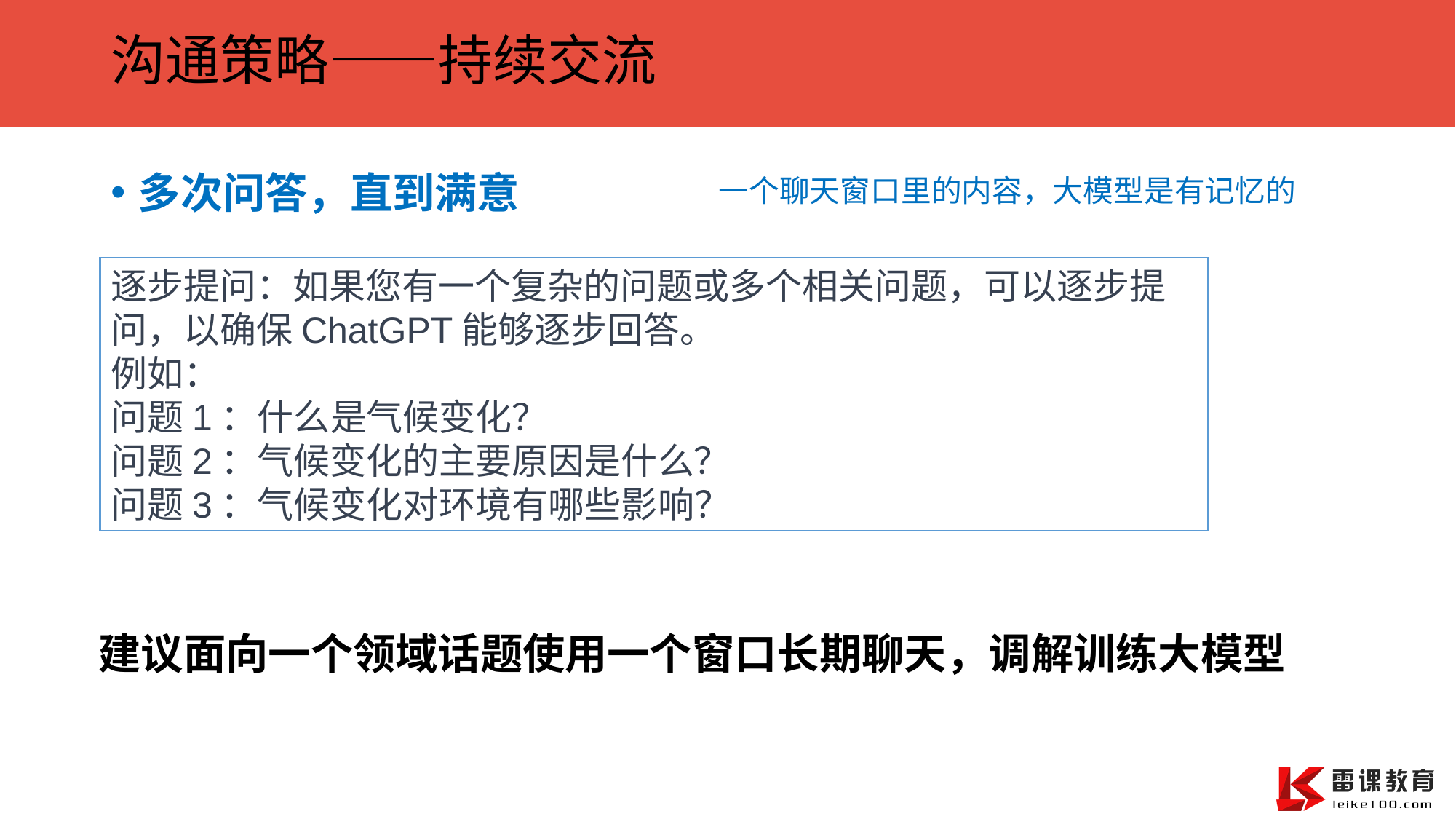

# 沟通策略——持续交流
多次问答，直到满意
一个聊天窗口里的内容，大模型是有记忆的
逐步提问：如果您有一个复杂的问题或多个相关问题，可以逐步提问，以确保ChatGPT能够逐步回答。
例如：
问题1：什么是气候变化？
问题2：气候变化的主要原因是什么？
问题3：气候变化对环境有哪些影响？
建议面向一个领域话题使用一个窗口长期聊天，调解训练大模型